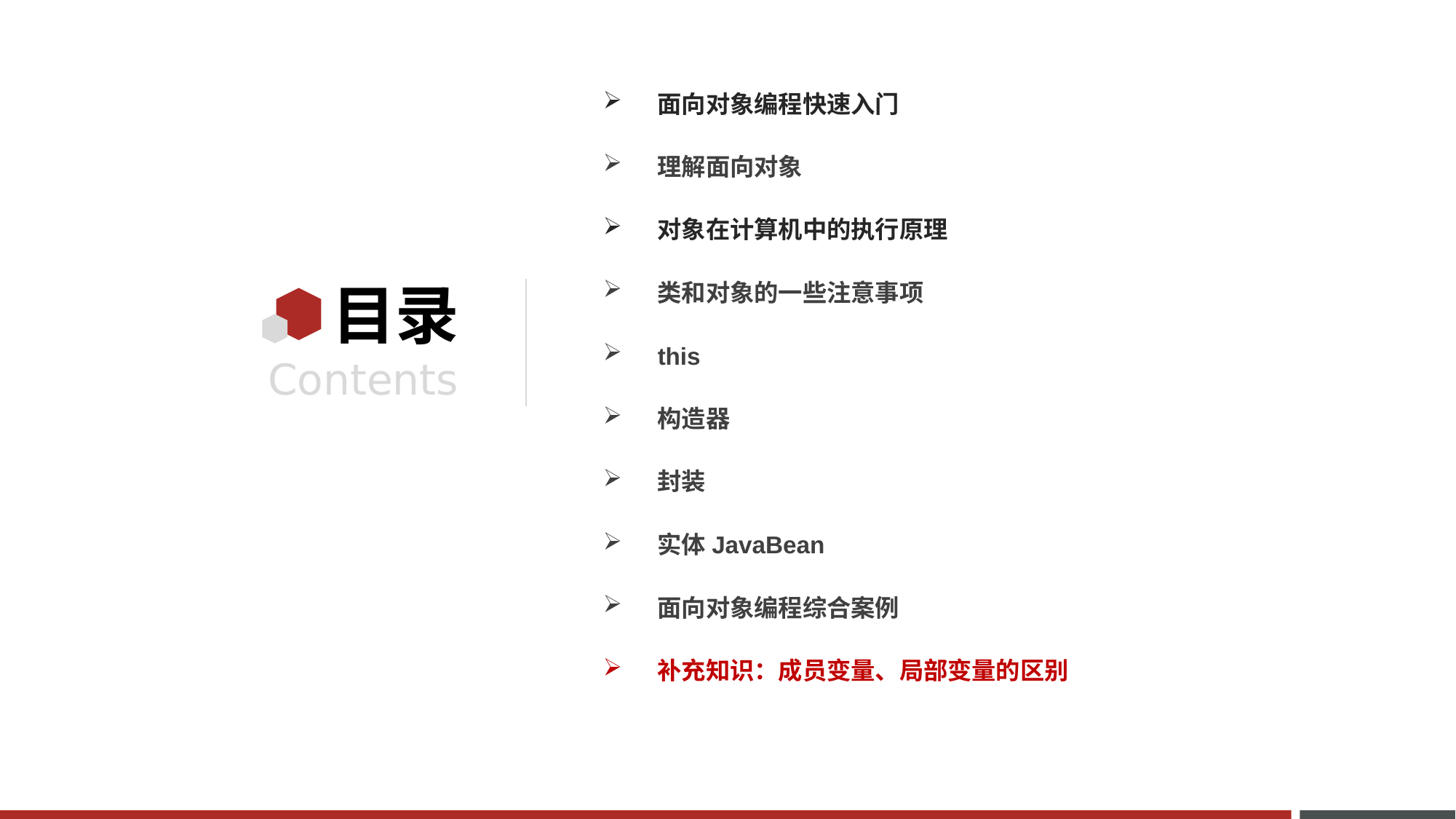

面向对象编程快速入门
理解面向对象
对象在计算机中的执行原理
类和对象的一些注意事项
this
构造器
封装
实体JavaBean
面向对象编程综合案例
补充知识：成员变量、局部变量的区别